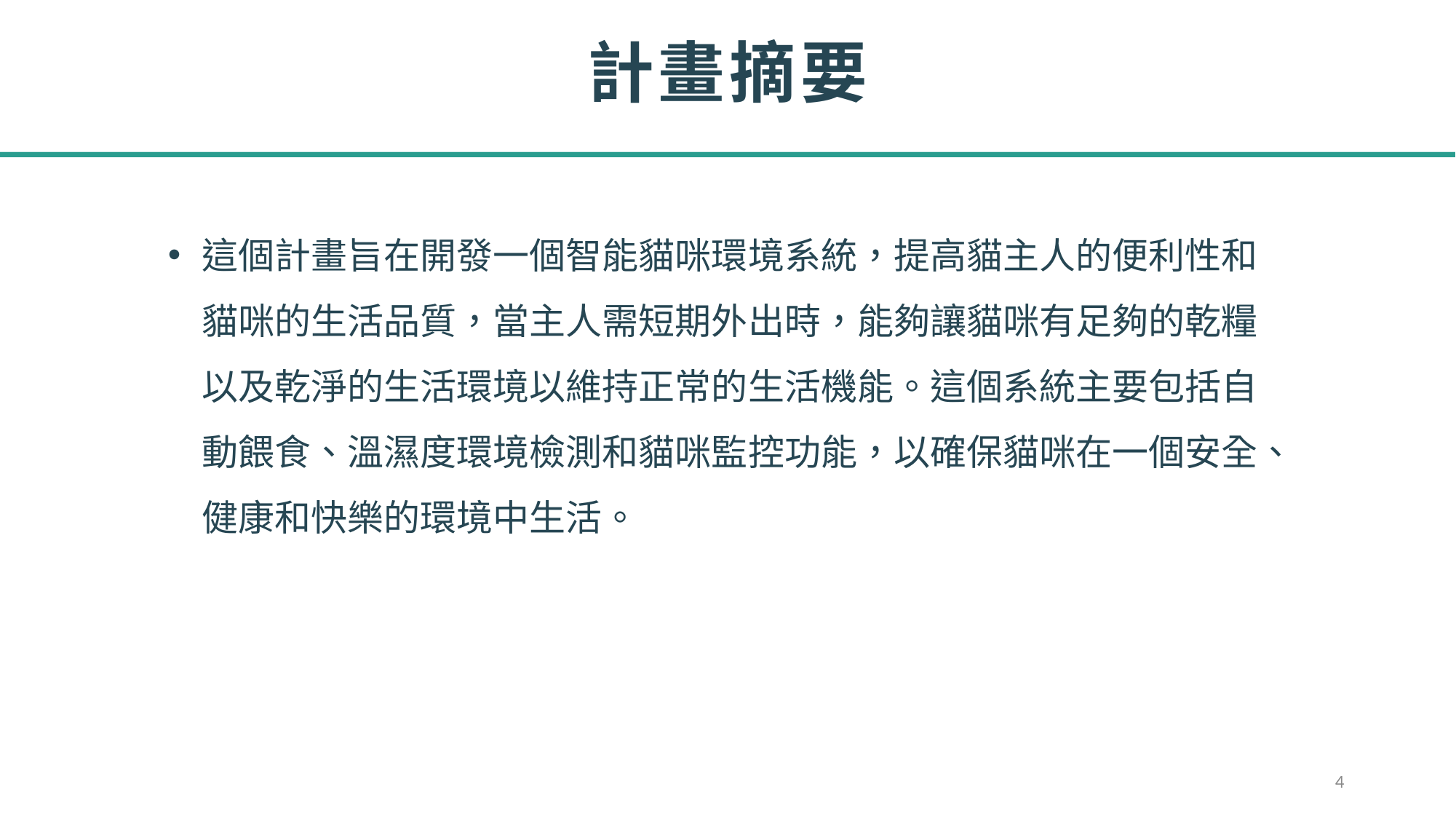

# 計畫摘要
這個計畫旨在開發一個智能貓咪環境系統，提高貓主人的便利性和貓咪的生活品質，當主人需短期外出時，能夠讓貓咪有足夠的乾糧以及乾淨的生活環境以維持正常的生活機能。這個系統主要包括自動餵食、溫濕度環境檢測和貓咪監控功能，以確保貓咪在一個安全、健康和快樂的環境中生活。
4